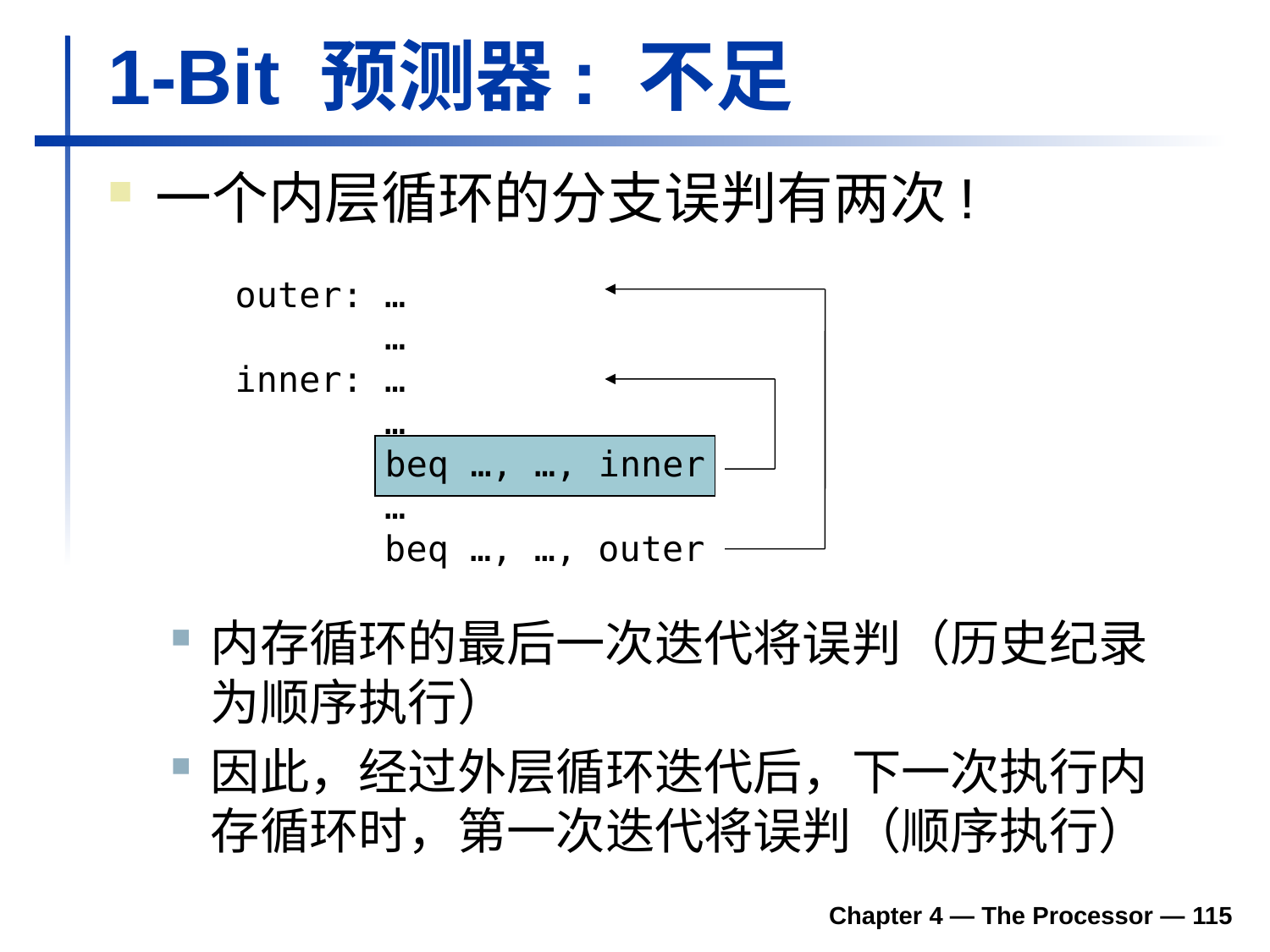

# 1-Bit 预测器: 不足
一个内层循环的分支误判有两次!
outer: …
       …
inner: …
       …
       beq …, …, inner
       …
       beq …, …, outer

内存循环的最后一次迭代将误判（历史纪录为顺序执行）
因此，经过外层循环迭代后，下一次执行内存循环时，第一次迭代将误判（顺序执行）
Chapter 4 — The Processor — 115